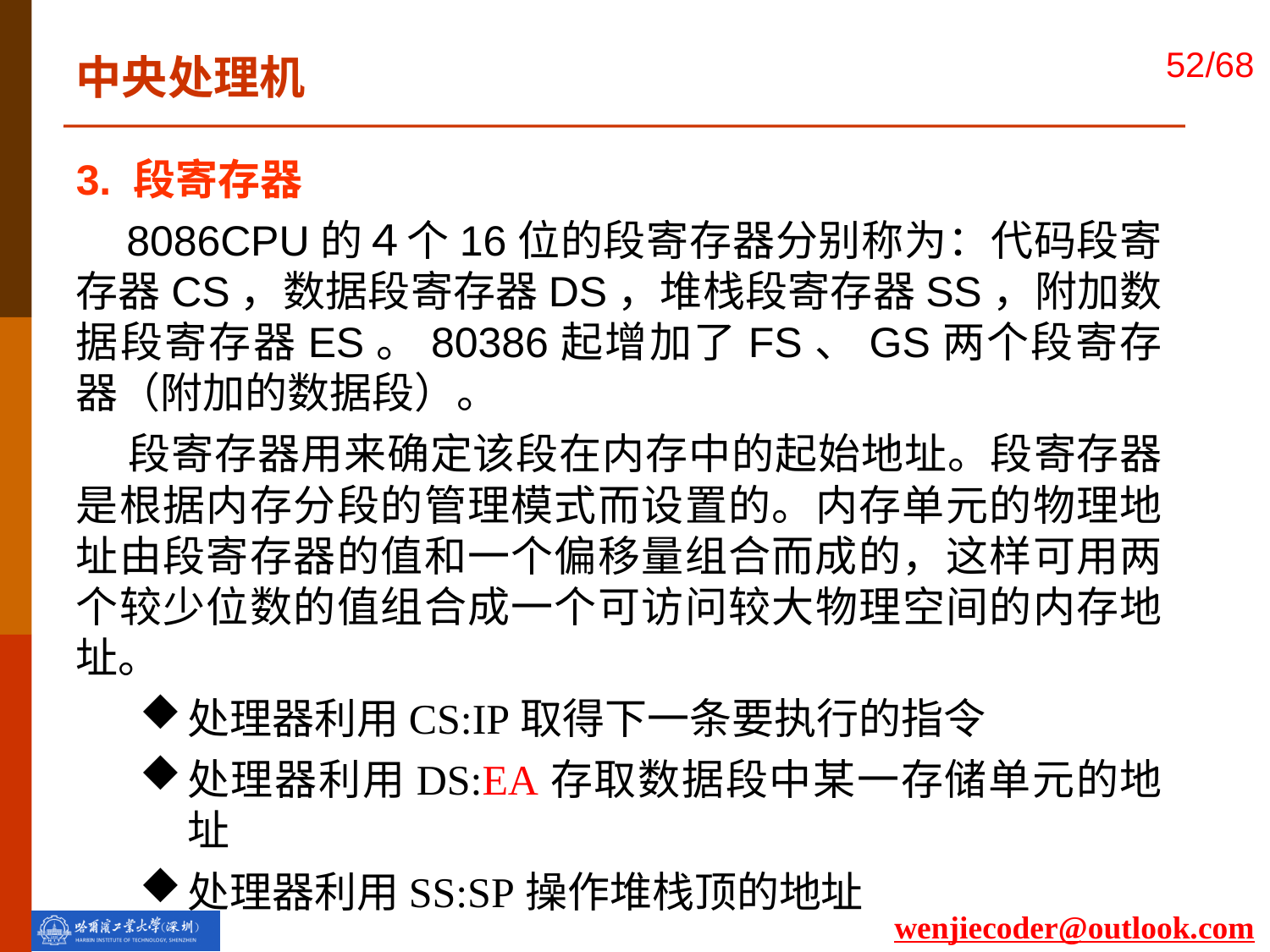

中央处理机
3. 段寄存器
    8086CPU的４个16位的段寄存器分别称为：代码段寄存器CS，数据段寄存器DS，堆栈段寄存器SS，附加数据段寄存器ES。80386起增加了FS、GS两个段寄存器（附加的数据段）。
    段寄存器用来确定该段在内存中的起始地址。段寄存器是根据内存分段的管理模式而设置的。内存单元的物理地址由段寄存器的值和一个偏移量组合而成的，这样可用两个较少位数的值组合成一个可访问较大物理空间的内存地址。
处理器利用CS:IP取得下一条要执行的指令
处理器利用DS:EA存取数据段中某一存储单元的地址
处理器利用SS:SP操作堆栈顶的地址